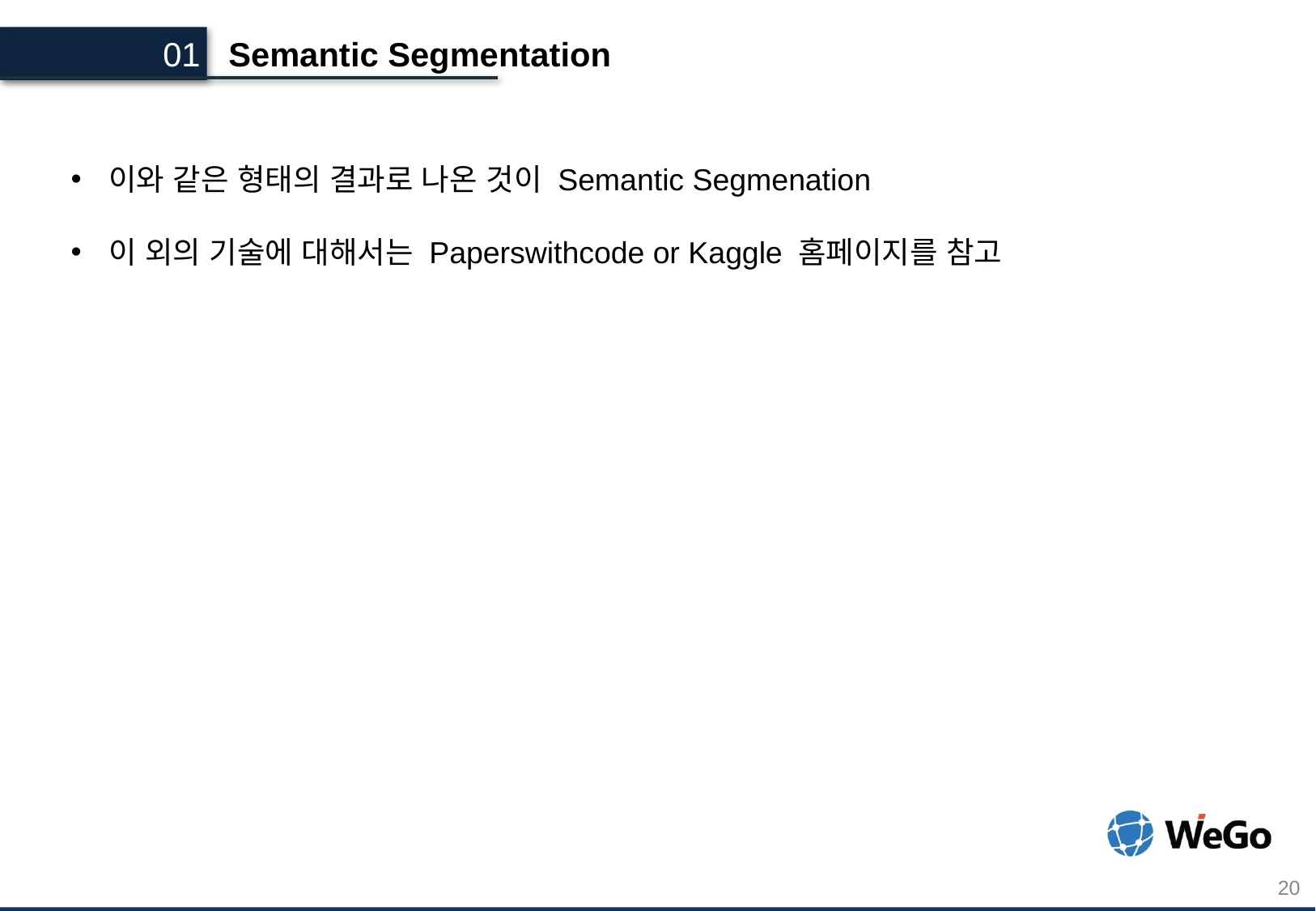

Semantic Segmentation

01.
이와 같은 형태의 결과로 나온 것이 Semantic Segmenation
이 외의 기술에 대해서는 Paperswithcode or Kaggle 홈페이지를 참고
20